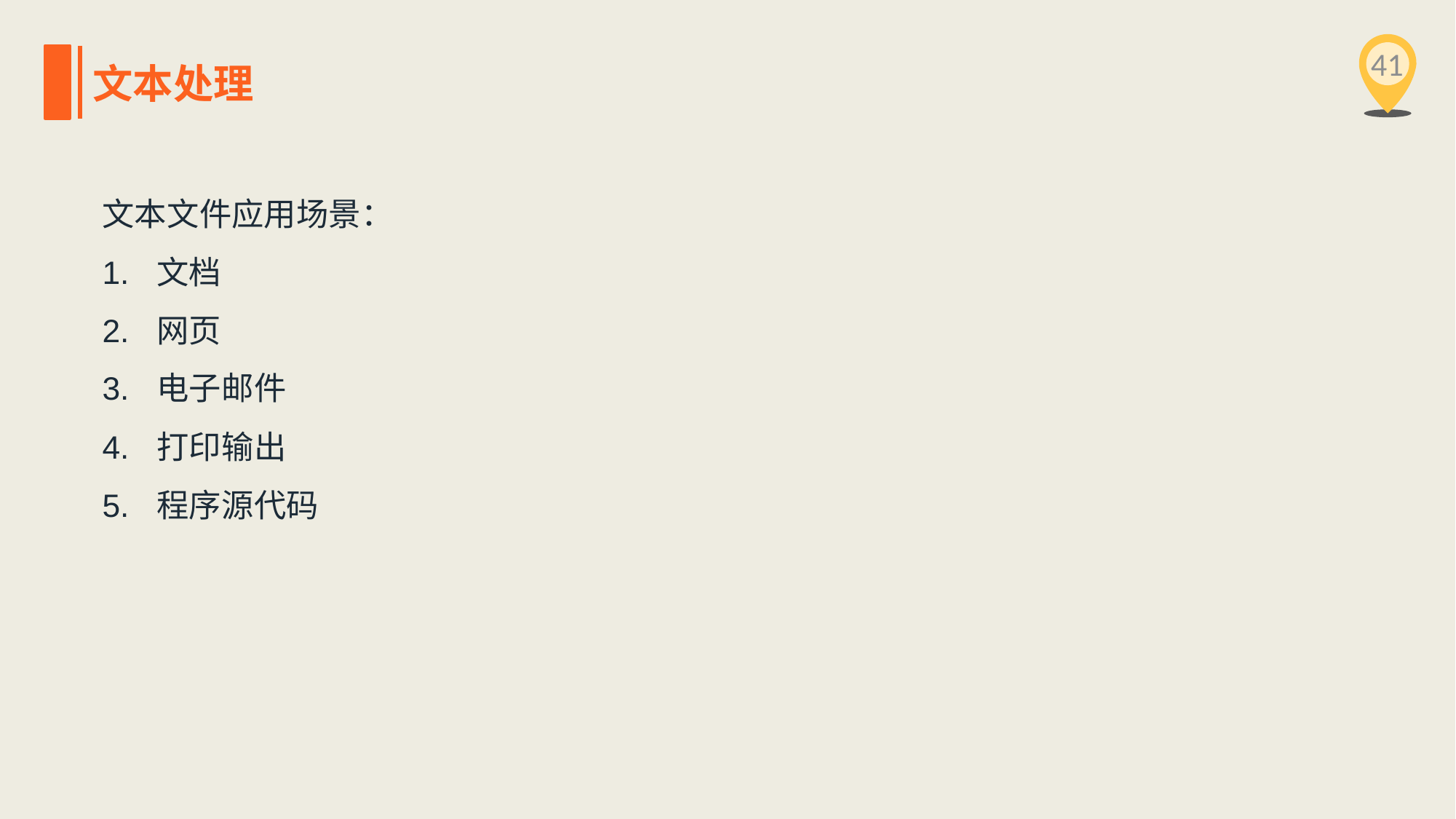

41

文本处理
文本文件应用场景：
文档
网页
电子邮件
打印输出
程序源代码